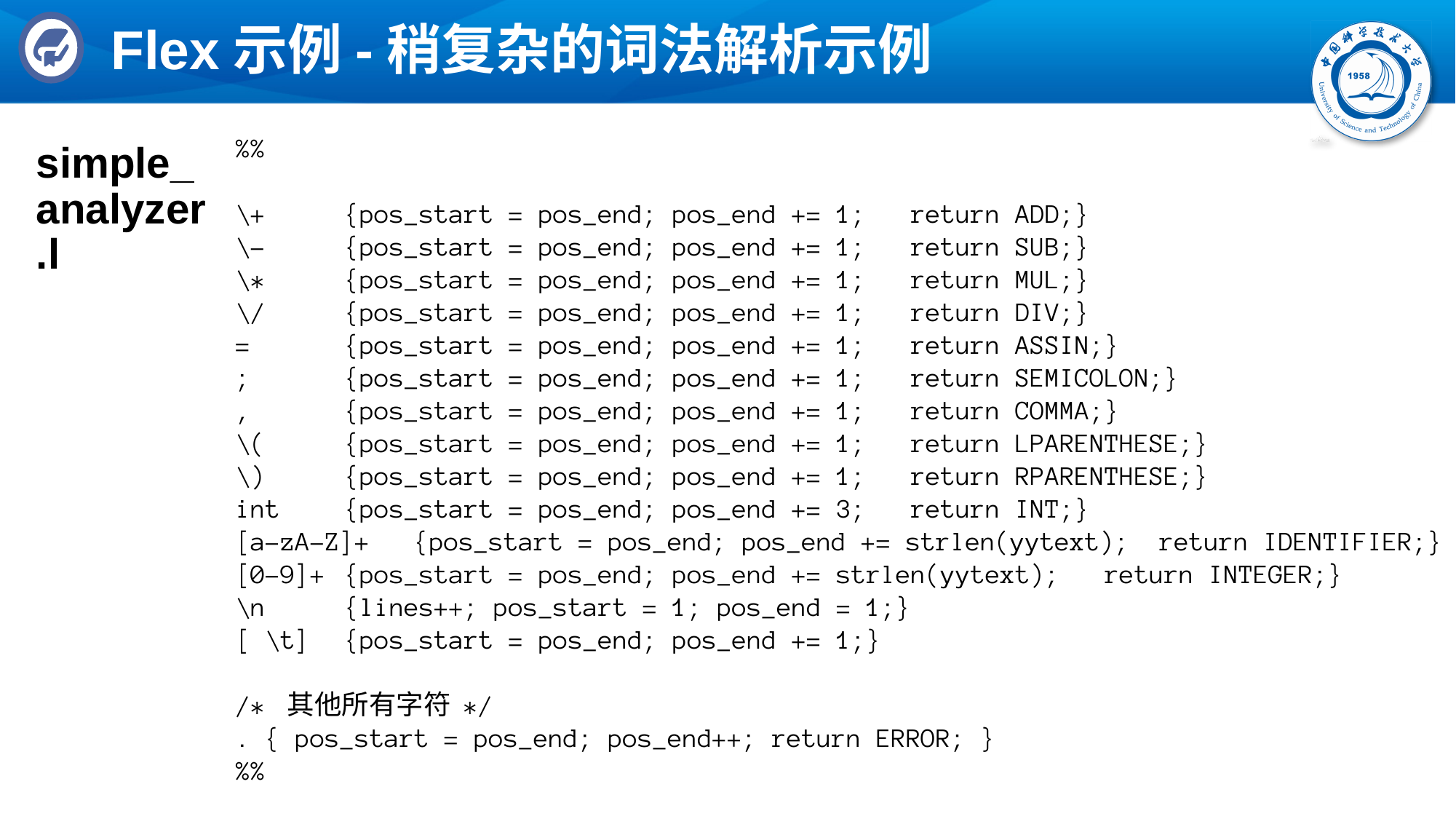

# Flex示例-稍复杂的词法解析示例
%%

\+ 	{pos_start = pos_end; pos_end += 1;   return ADD;}
\-	{pos_start = pos_end; pos_end += 1;   return SUB;}
\*	{pos_start = pos_end; pos_end += 1;   return MUL;}
\/	{pos_start = pos_end; pos_end += 1;   return DIV;}
=	{pos_start = pos_end; pos_end += 1;   return ASSIN;}
;	{pos_start = pos_end; pos_end += 1;   return SEMICOLON;}
,	{pos_start = pos_end; pos_end += 1;   return COMMA;}
\(	{pos_start = pos_end; pos_end += 1;   return LPARENTHESE;}
\)	{pos_start = pos_end; pos_end += 1;   return RPARENTHESE;}
int	{pos_start = pos_end; pos_end += 3;   return INT;}
[a-zA-Z]+   {pos_start = pos_end; pos_end += strlen(yytext);  return IDENTIFIER;}
[0-9]+	{pos_start = pos_end; pos_end += strlen(yytext);   return INTEGER;}
\n 	{lines++; pos_start = 1; pos_end = 1;}
[ \t] 	{pos_start = pos_end; pos_end += 1;}

/* 其他所有字符 */
. { pos_start = pos_end; pos_end++; return ERROR; }
%%
simple_analyzer.l